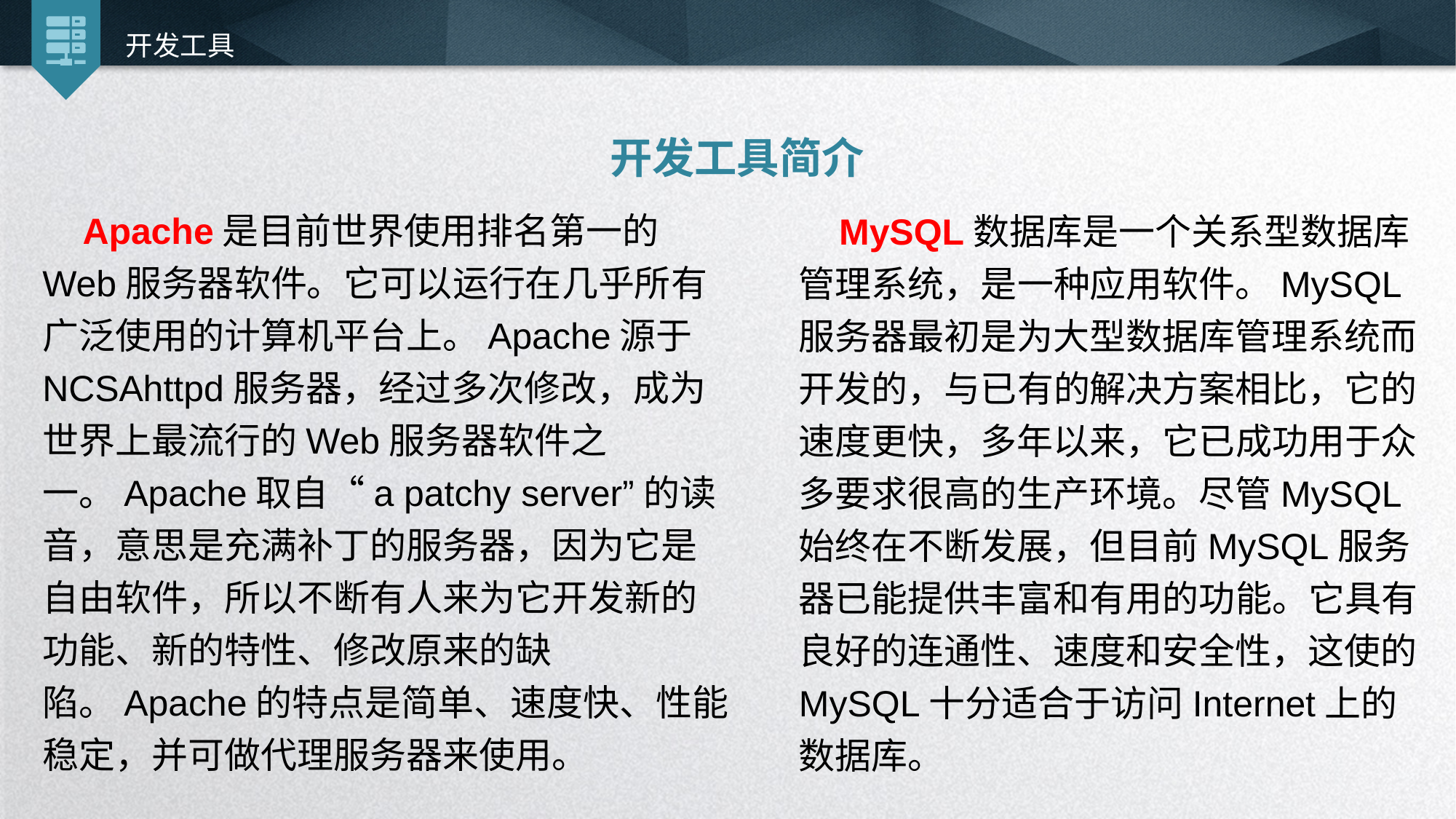

开发工具

开发工具简介
      Apache是目前世界使用排名第一的Web服务器软件。它可以运行在几乎所有广泛使用的计算机平台上。Apache源于NCSAhttpd服务器，经过多次修改，成为世界上最流行的Web服务器软件之一。Apache取自“a patchy server”的读音，意思是充满补丁的服务器，因为它是自由软件，所以不断有人来为它开发新的功能、新的特性、修改原来的缺陷。Apache的特点是简单、速度快、性能稳定，并可做代理服务器来使用。
      MySQL数据库是一个关系型数据库管理系统，是一种应用软件。MySQL服务器最初是为大型数据库管理系统而开发的，与已有的解决方案相比，它的速度更快，多年以来，它已成功用于众多要求很高的生产环境。尽管MySQL始终在不断发展，但目前MySQL服务器已能提供丰富和有用的功能。它具有良好的连通性、速度和安全性，这使的MySQL十分适合于访问Internet上的数据库。
延时符